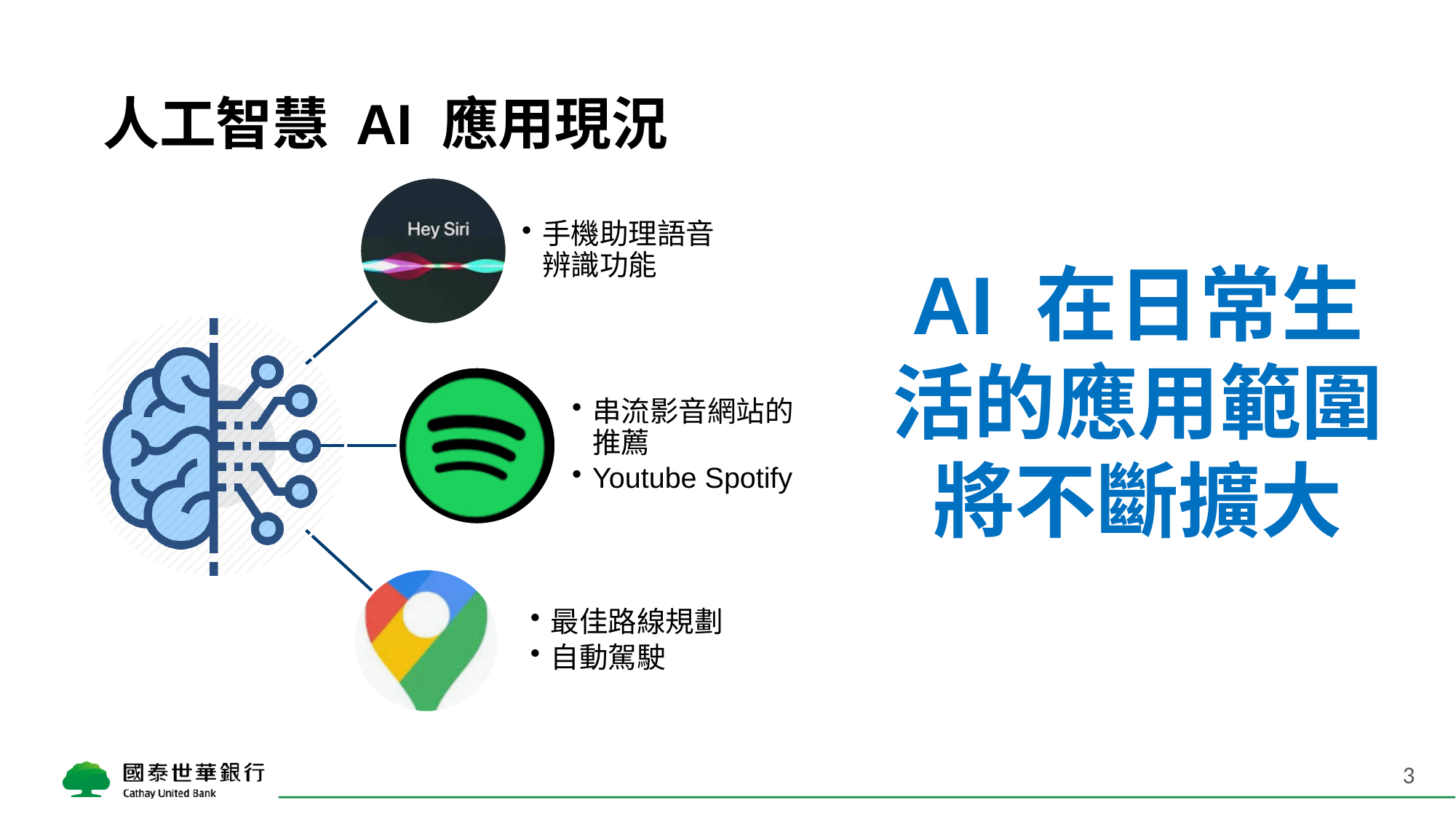

# 人工智慧 AI 應用現況

手機助理語音辨識功能

串流影音網站的推薦
Youtube Spotify

最佳路線規劃
自動駕駛
AI 在日常生活的應用範圍將不斷擴大
3